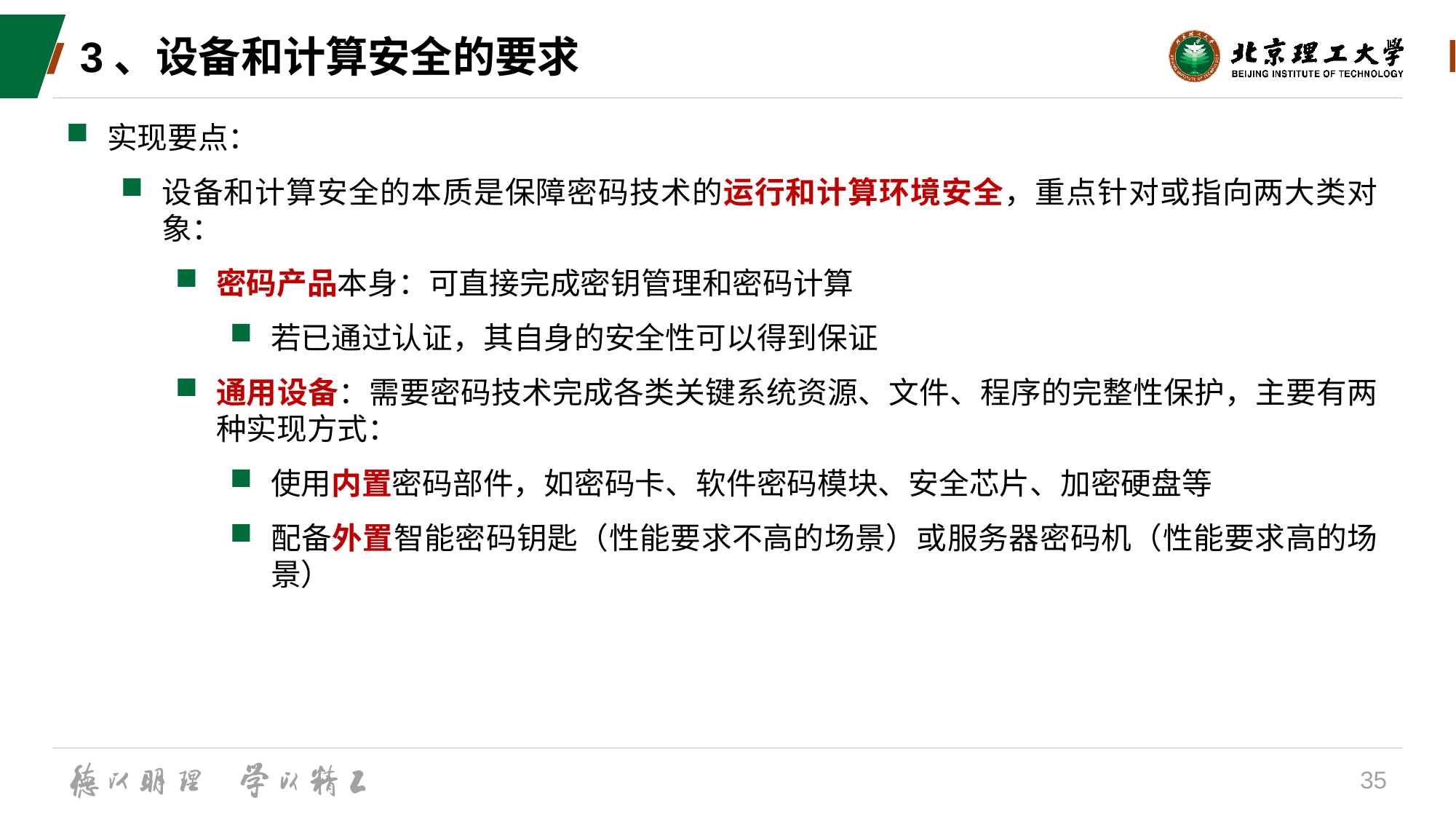

# 3、设备和计算安全的要求
实现要点：
设备和计算安全的本质是保障密码技术的运行和计算环境安全，重点针对或指向两大类对象：
密码产品本身：可直接完成密钥管理和密码计算
若已通过认证，其自身的安全性可以得到保证
通用设备：需要密码技术完成各类关键系统资源、文件、程序的完整性保护，主要有两种实现方式：
使用内置密码部件，如密码卡、软件密码模块、安全芯片、加密硬盘等
配备外置智能密码钥匙（性能要求不高的场景）或服务器密码机（性能要求高的场景）